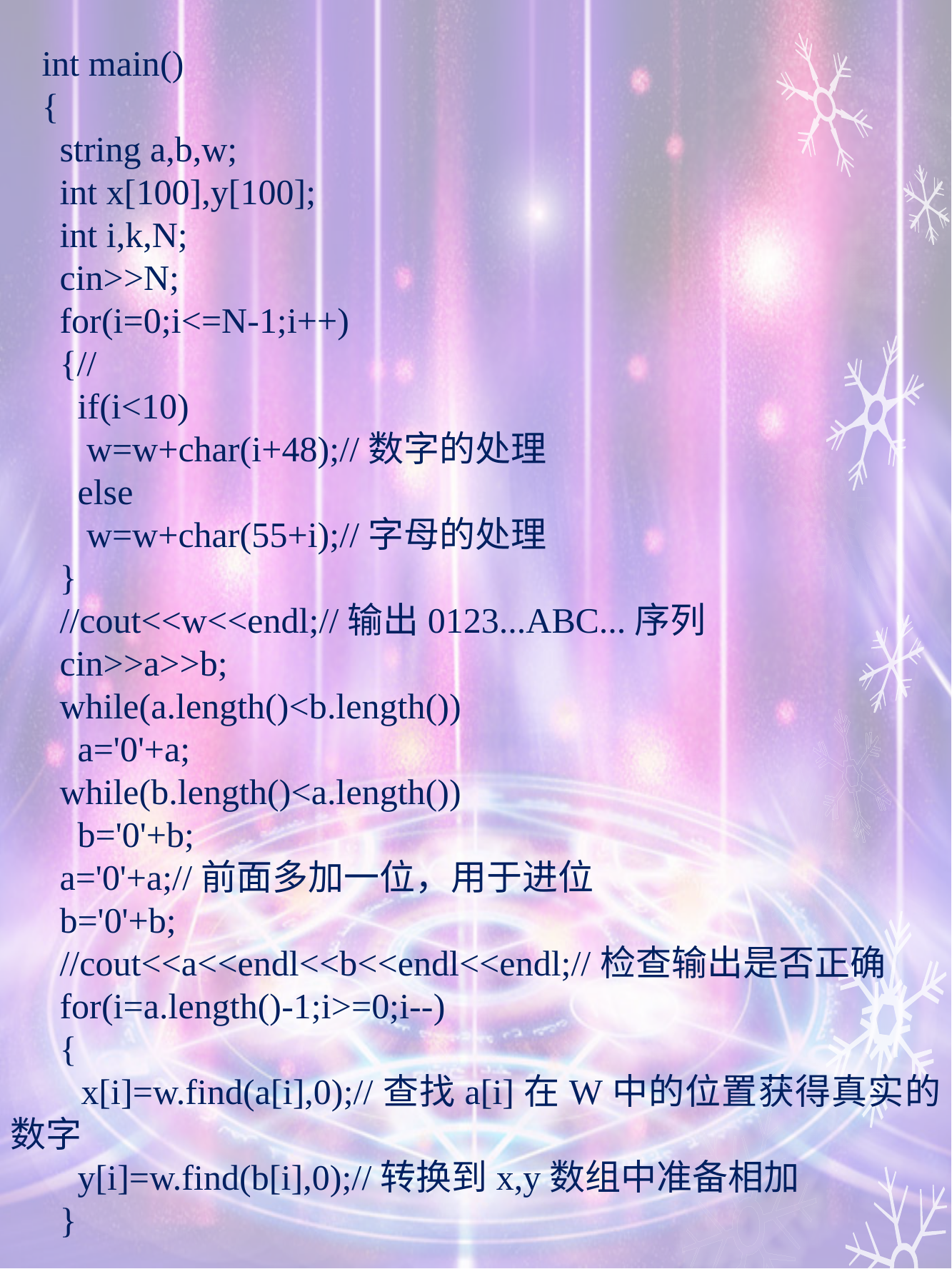

int main()
{
  string a,b,w;
  int x[100],y[100];
  int i,k,N;
  cin>>N;
  for(i=0;i<=N-1;i++)
  {//
    if(i<10)
     w=w+char(i+48);//数字的处理
    else
     w=w+char(55+i);//字母的处理
  }
  //cout<<w<<endl;//输出0123...ABC...序列
  cin>>a>>b;
  while(a.length()<b.length())
    a='0'+a;
  while(b.length()<a.length())
    b='0'+b;
  a='0'+a;//前面多加一位，用于进位
  b='0'+b;
  //cout<<a<<endl<<b<<endl<<endl;//检查输出是否正确
  for(i=a.length()-1;i>=0;i--)
  {
    x[i]=w.find(a[i],0);//查找a[i]在W中的位置获得真实的数字
    y[i]=w.find(b[i],0);//转换到x,y数组中准备相加
  }